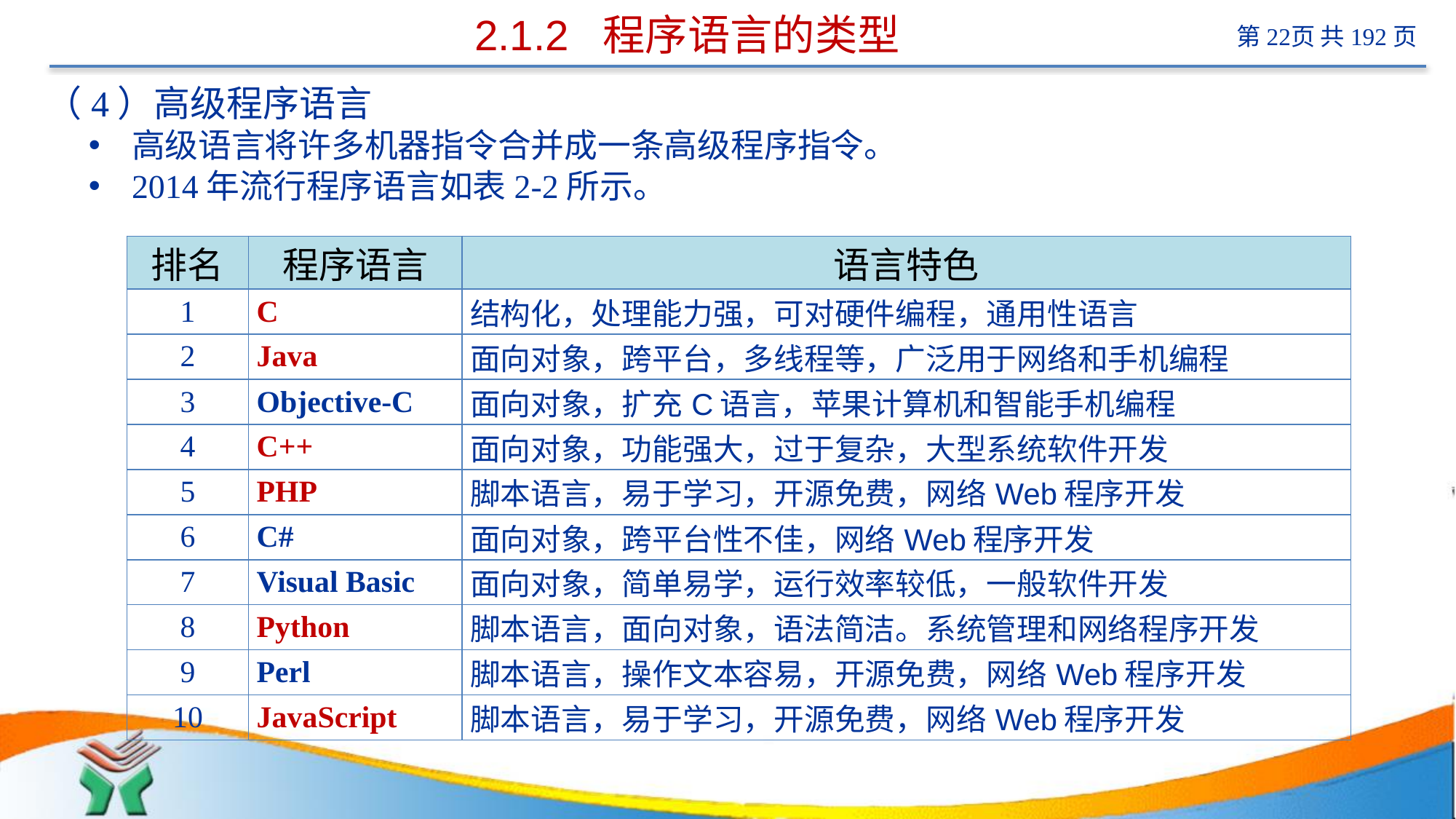

# 2.1.2  程序语言的类型
（4）高级程序语言
高级语言将许多机器指令合并成一条高级程序指令。
2014年流行程序语言如表2-2所示。
| 排名 | 程序语言 | 语言特色 |
| --- | --- | --- |
| 1 | C | 结构化，处理能力强，可对硬件编程，通用性语言 |
| 2 | Java | 面向对象，跨平台，多线程等，广泛用于网络和手机编程 |
| 3 | Objective-C | 面向对象，扩充C语言，苹果计算机和智能手机编程 |
| 4 | C++ | 面向对象，功能强大，过于复杂，大型系统软件开发 |
| 5 | PHP | 脚本语言，易于学习，开源免费，网络Web程序开发 |
| 6 | C# | 面向对象，跨平台性不佳，网络Web程序开发 |
| 7 | Visual Basic | 面向对象，简单易学，运行效率较低，一般软件开发 |
| 8 | Python | 脚本语言，面向对象，语法简洁。系统管理和网络程序开发 |
| 9 | Perl | 脚本语言，操作文本容易，开源免费，网络Web程序开发 |
| 10 | JavaScript | 脚本语言，易于学习，开源免费，网络Web程序开发 |